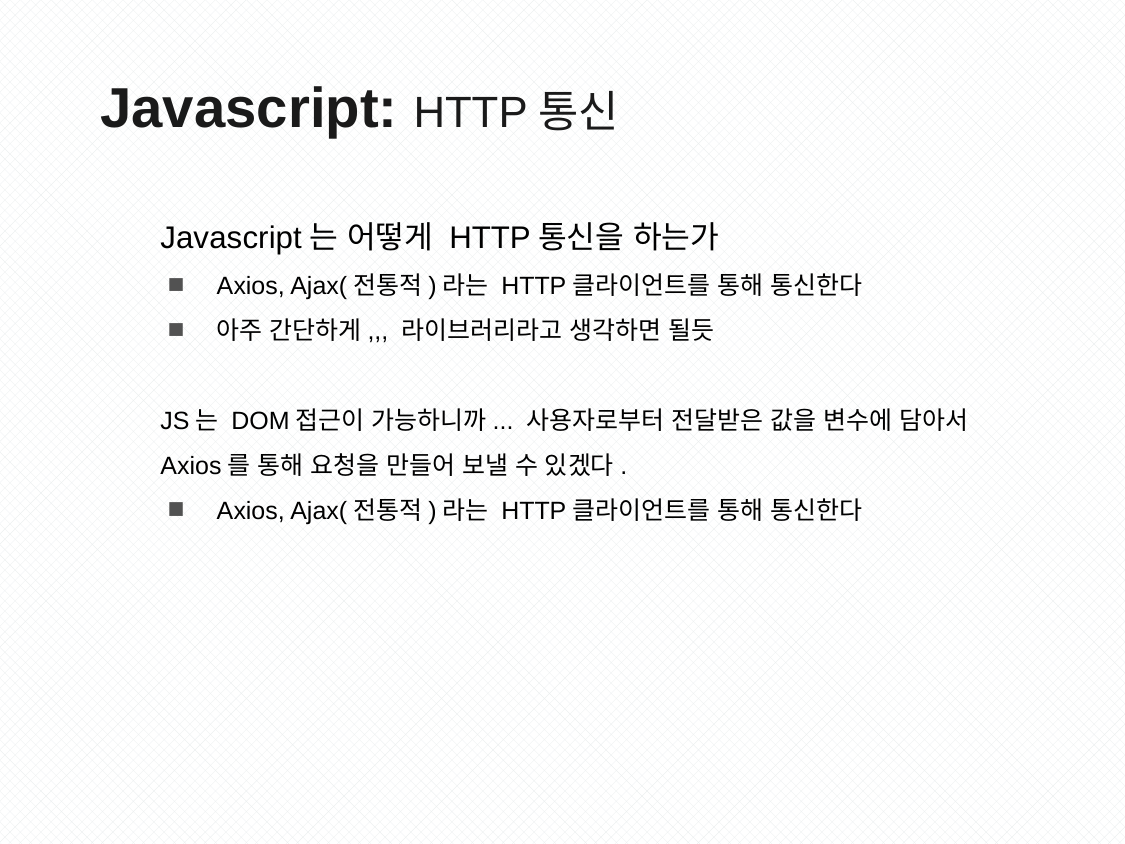

Javascript: HTTP통신
Javascript는 어떻게 HTTP통신을 하는가
Axios, Ajax(전통적)라는 HTTP클라이언트를 통해 통신한다
아주 간단하게,,, 라이브러리라고 생각하면 될듯

JS는 DOM접근이 가능하니까... 사용자로부터 전달받은 값을 변수에 담아서 Axios를 통해 요청을 만들어 보낼 수 있겠다.
Axios, Ajax(전통적)라는 HTTP클라이언트를 통해 통신한다